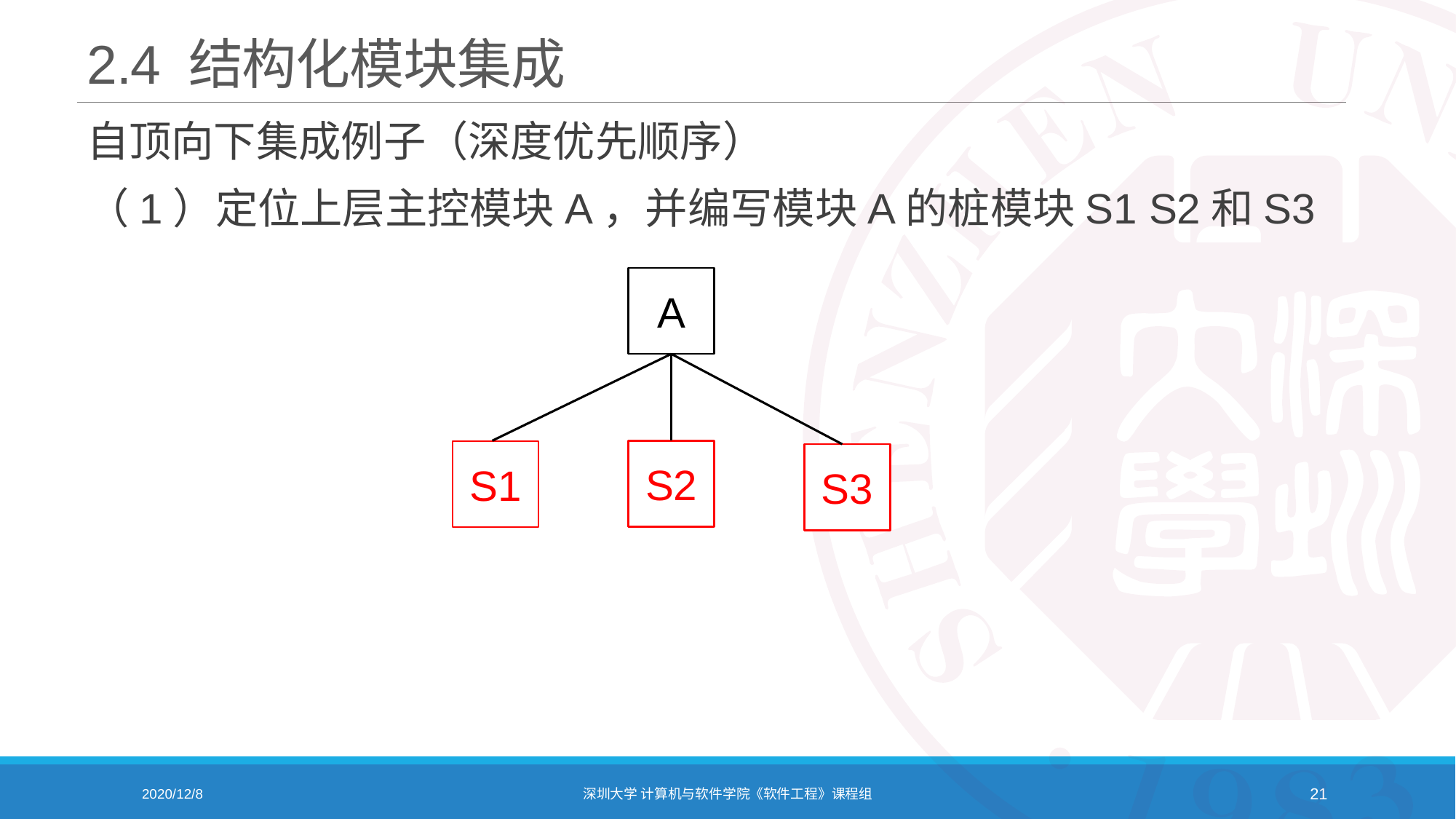

# 2.4 结构化模块集成
自顶向下集成例子（深度优先顺序）
（1）定位上层主控模块A，并编写模块A的桩模块S1 S2和S3
A
S2
S1
S3
2020/12/8
深圳大学 计算机与软件学院《软件工程》课程组
21